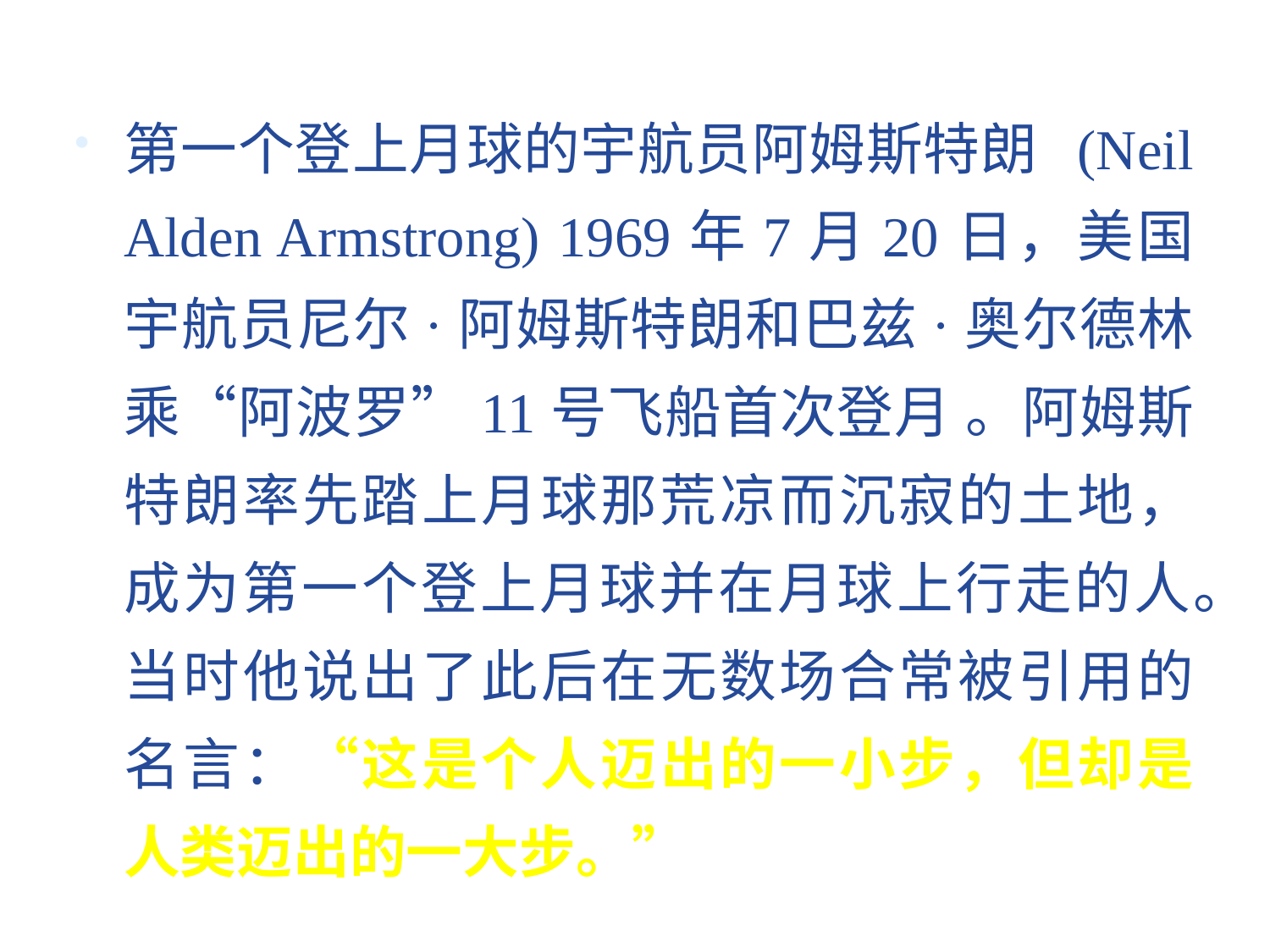

第一个登上月球的宇航员阿姆斯特朗  (Neil Alden Armstrong) 1969年7月20日，美国宇航员尼尔·阿姆斯特朗和巴兹·奥尔德林乘“阿波罗”11号飞船首次登月 。阿姆斯特朗率先踏上月球那荒凉而沉寂的土地，成为第一个登上月球并在月球上行走的人。当时他说出了此后在无数场合常被引用的名言：“这是个人迈出的一小步，但却是人类迈出的一大步。”